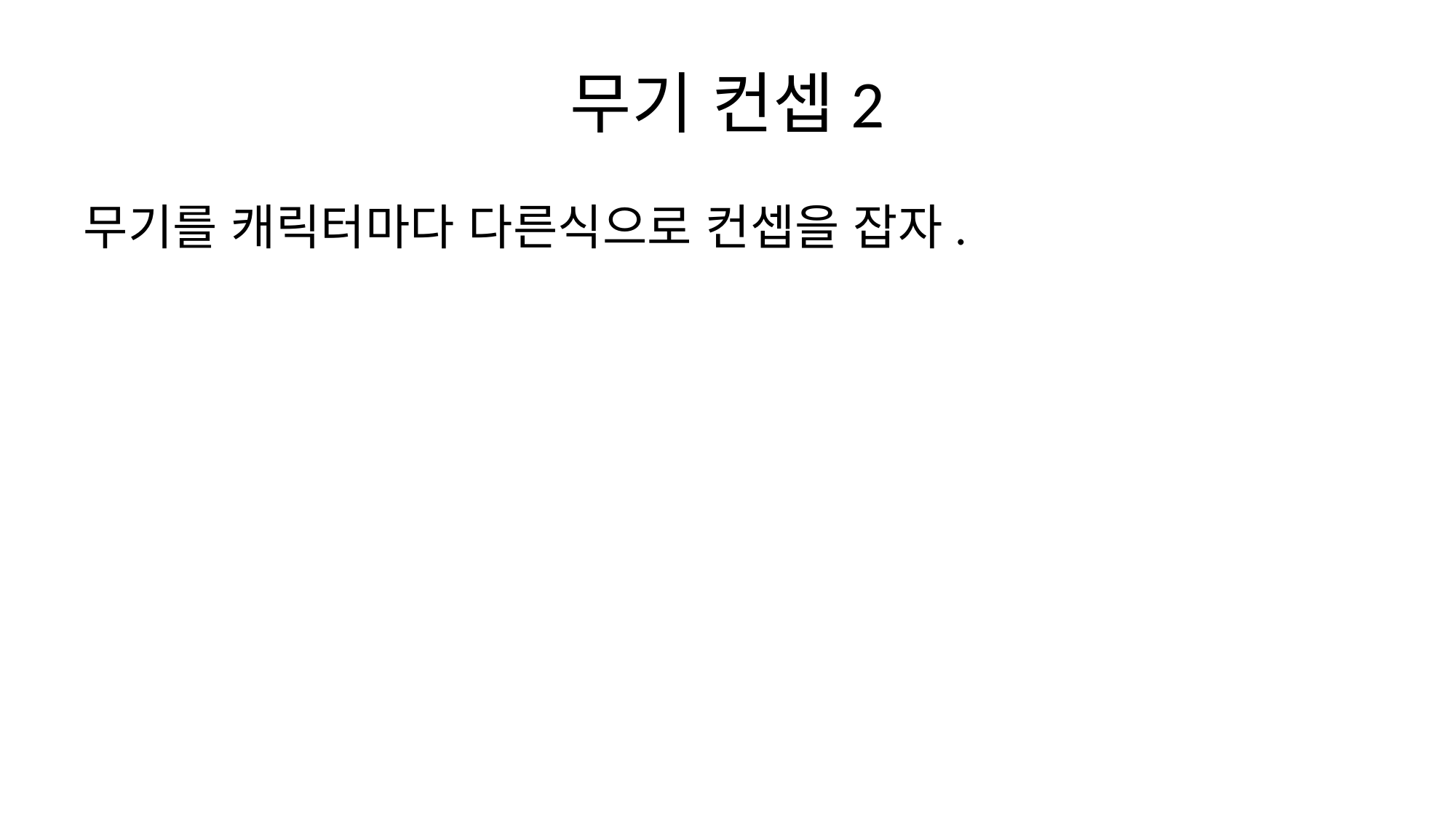

# 무기 컨셉2
무기를 캐릭터마다 다른식으로 컨셉을 잡자.